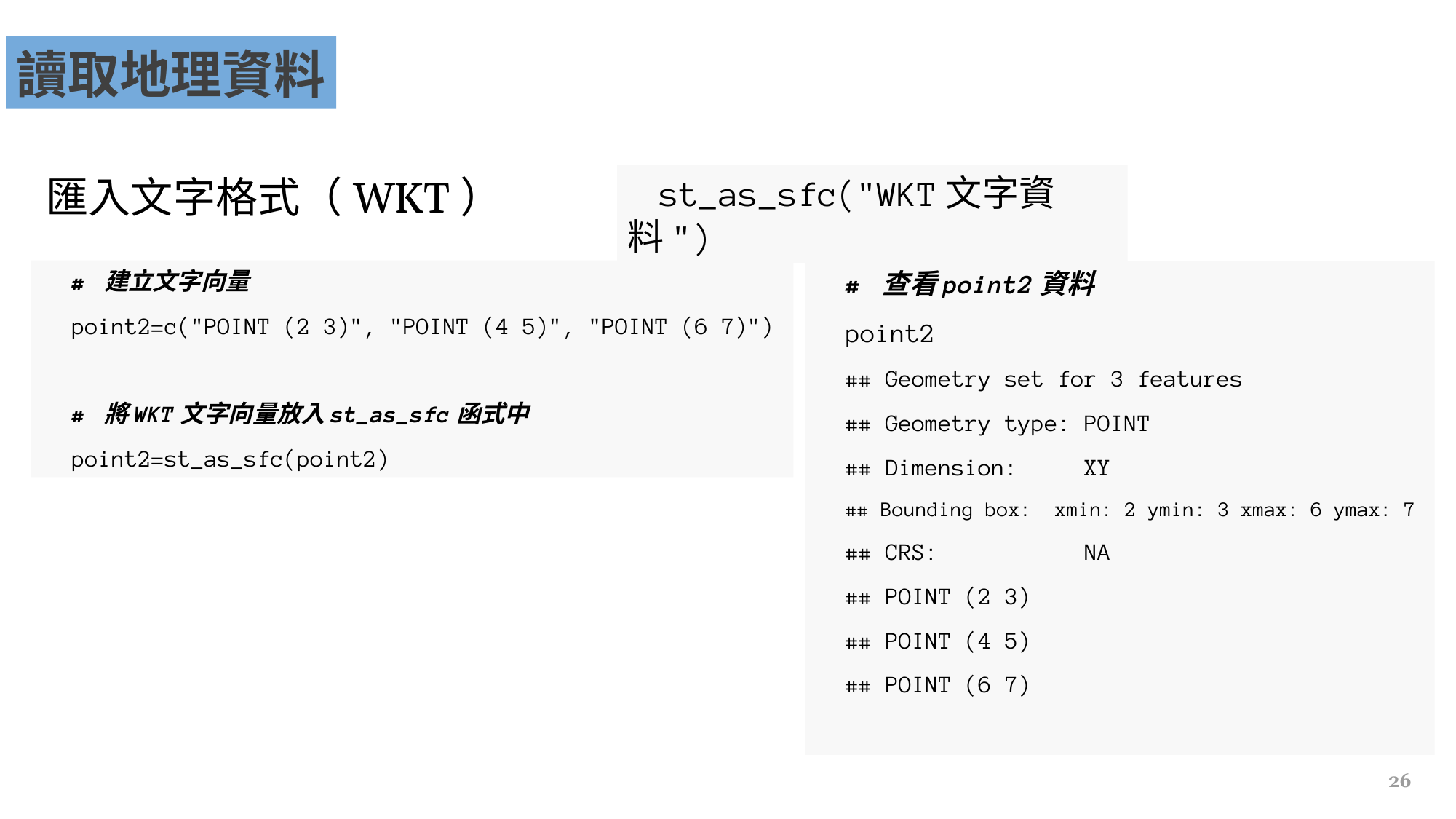

讀取地理資料
匯入文字格式（WKT）
st_as_sfc("WKT文字資料")
# 建立文字向量
point2=c("POINT (2 3)", "POINT (4 5)", "POINT (6 7)")

# 將WKT文字向量放入st_as_sfc函式中
point2=st_as_sfc(point2)
# 查看point2資料
point2
## Geometry set for 3 features
## Geometry type: POINT
## Dimension:     XY
## Bounding box:  xmin: 2 ymin: 3 xmax: 6 ymax: 7
## CRS:           NA
## POINT (2 3)
## POINT (4 5)
## POINT (6 7)

26